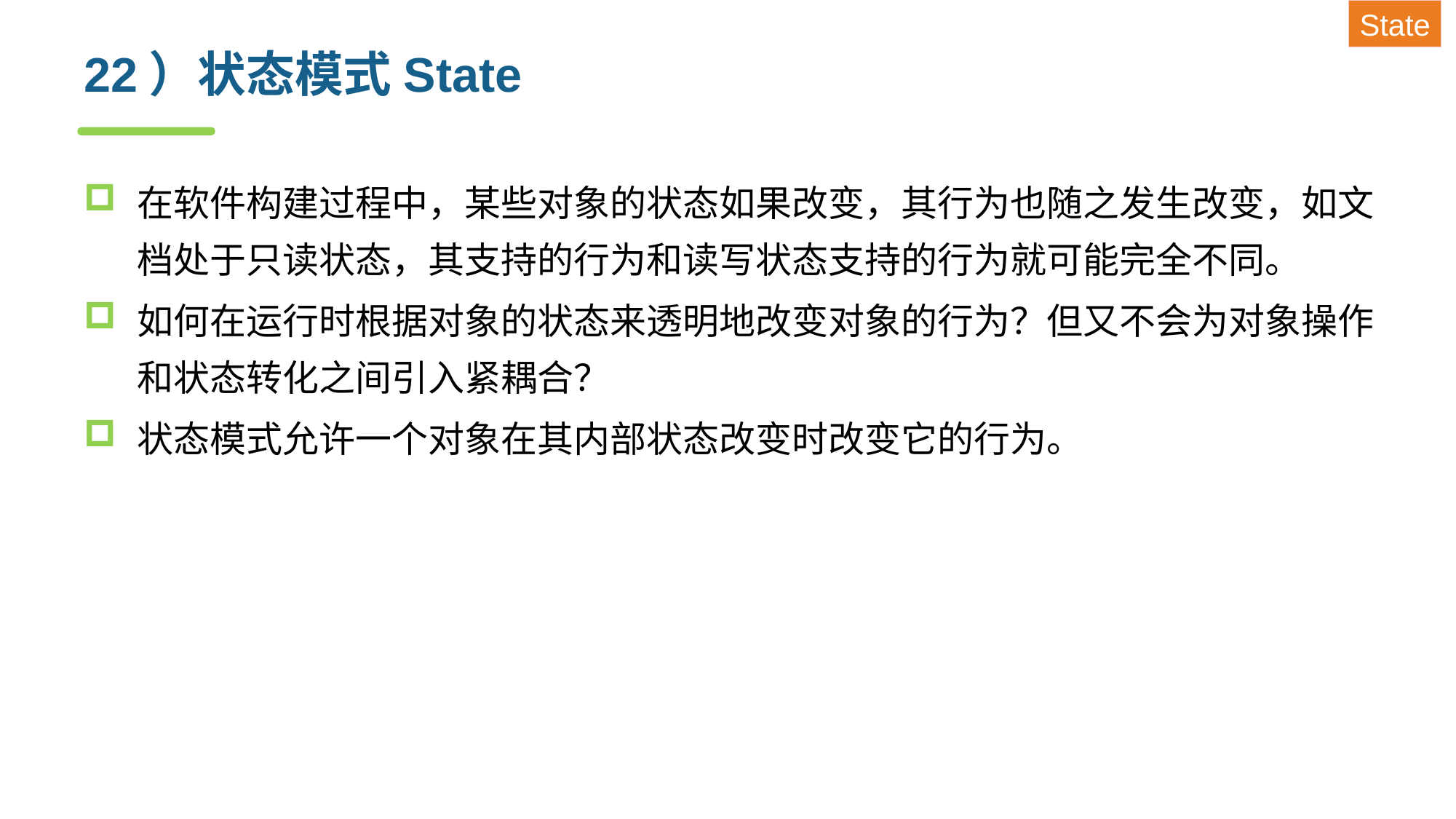

State
# 22）状态模式State
在软件构建过程中，某些对象的状态如果改变，其行为也随之发生改变，如文档处于只读状态，其支持的行为和读写状态支持的行为就可能完全不同。
如何在运行时根据对象的状态来透明地改变对象的行为？但又不会为对象操作和状态转化之间引入紧耦合？
状态模式允许一个对象在其内部状态改变时改变它的行为。
222